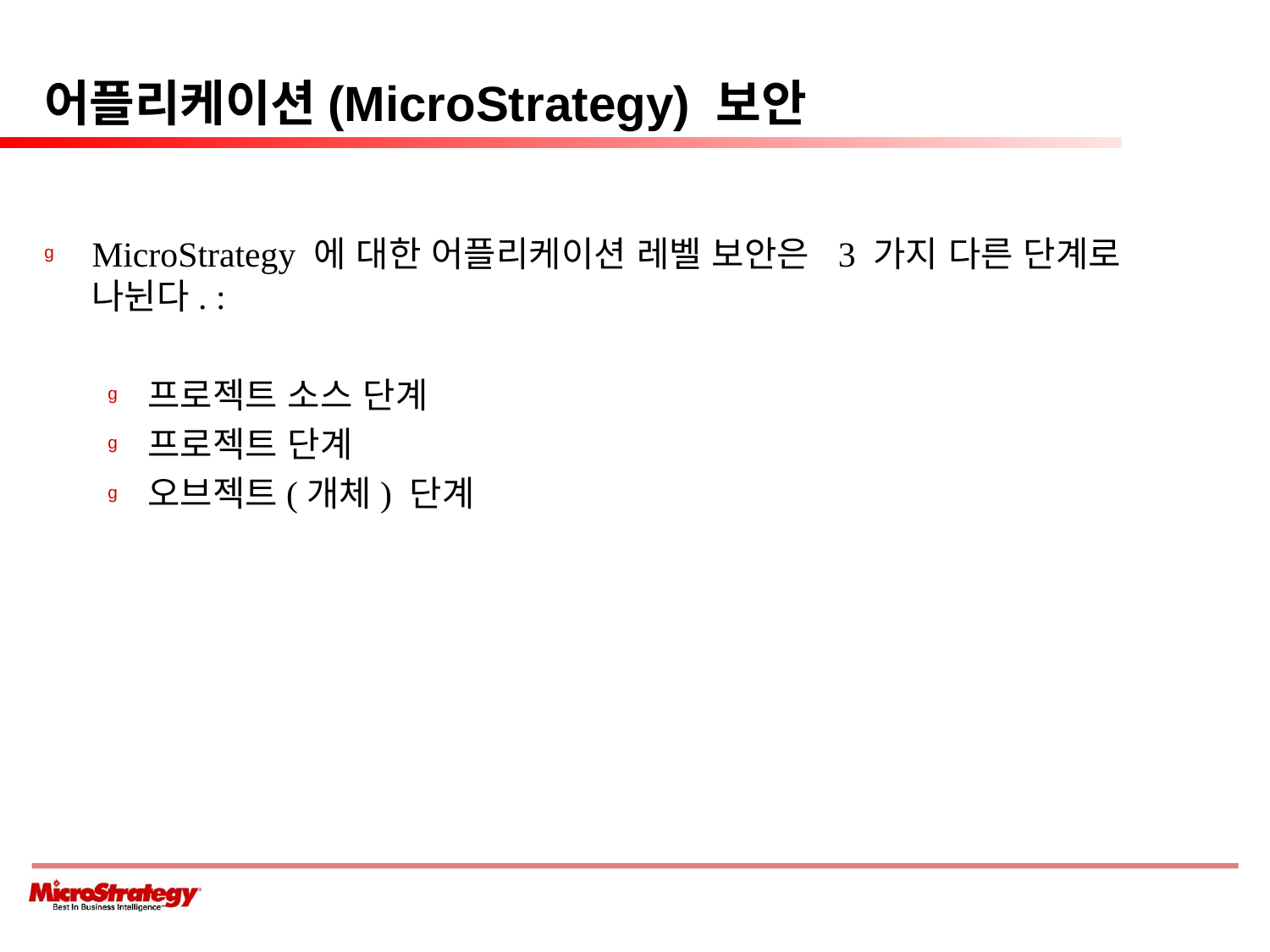

# 어플리케이션(MicroStrategy) 보안

MicroStrategy 에 대한 어플리케이션 레벨 보안은  3 가지 다른 단계로 나뉜다. :

프로젝트 소스 단계
프로젝트 단계
오브젝트(개체) 단계